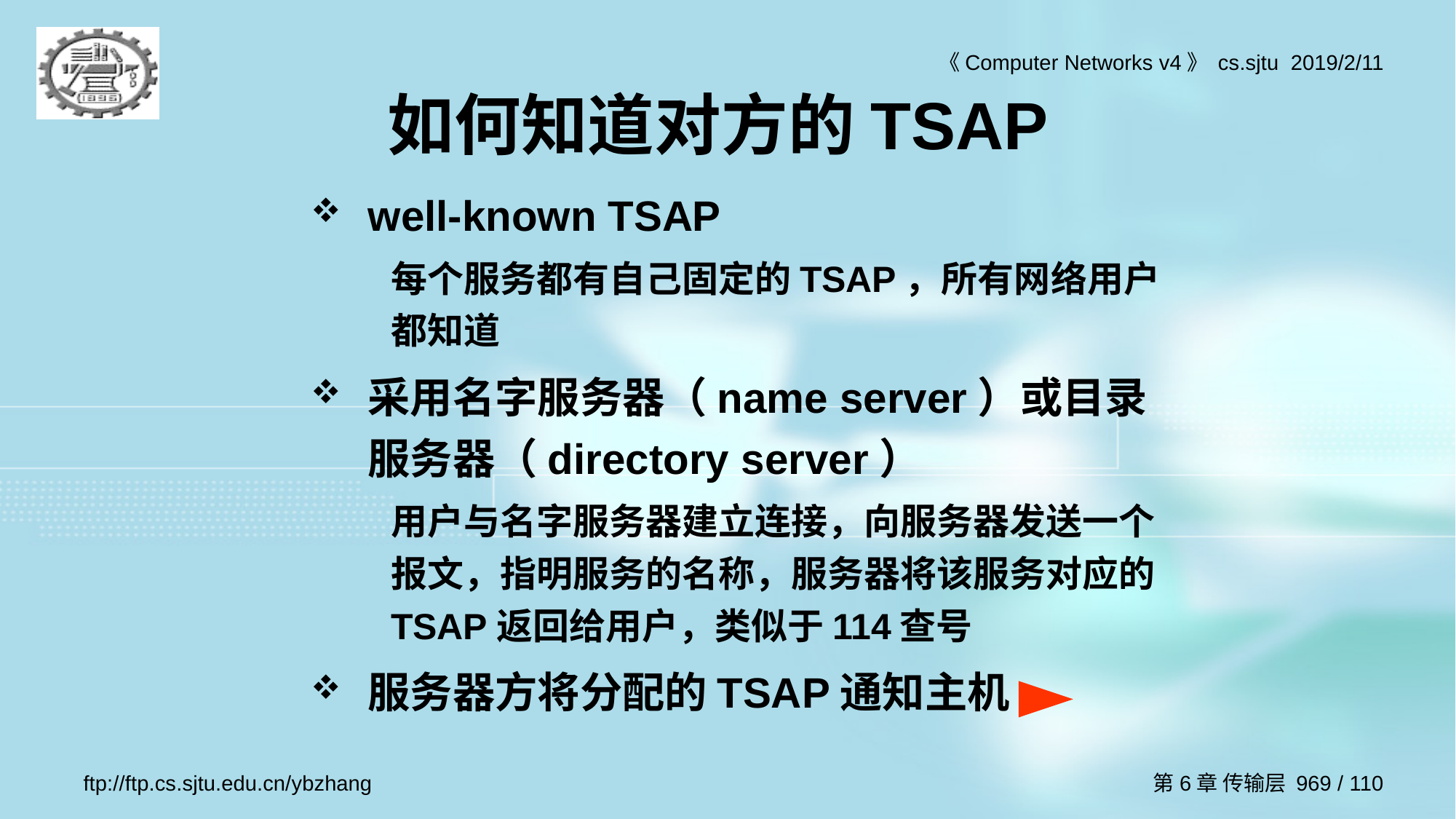

# 如何知道对方的TSAP
well-known TSAP
每个服务都有自己固定的TSAP，所有网络用户都知道
采用名字服务器（name server）或目录服务器（directory server）
用户与名字服务器建立连接，向服务器发送一个报文，指明服务的名称，服务器将该服务对应的TSAP返回给用户，类似于114查号
服务器方将分配的TSAP通知主机